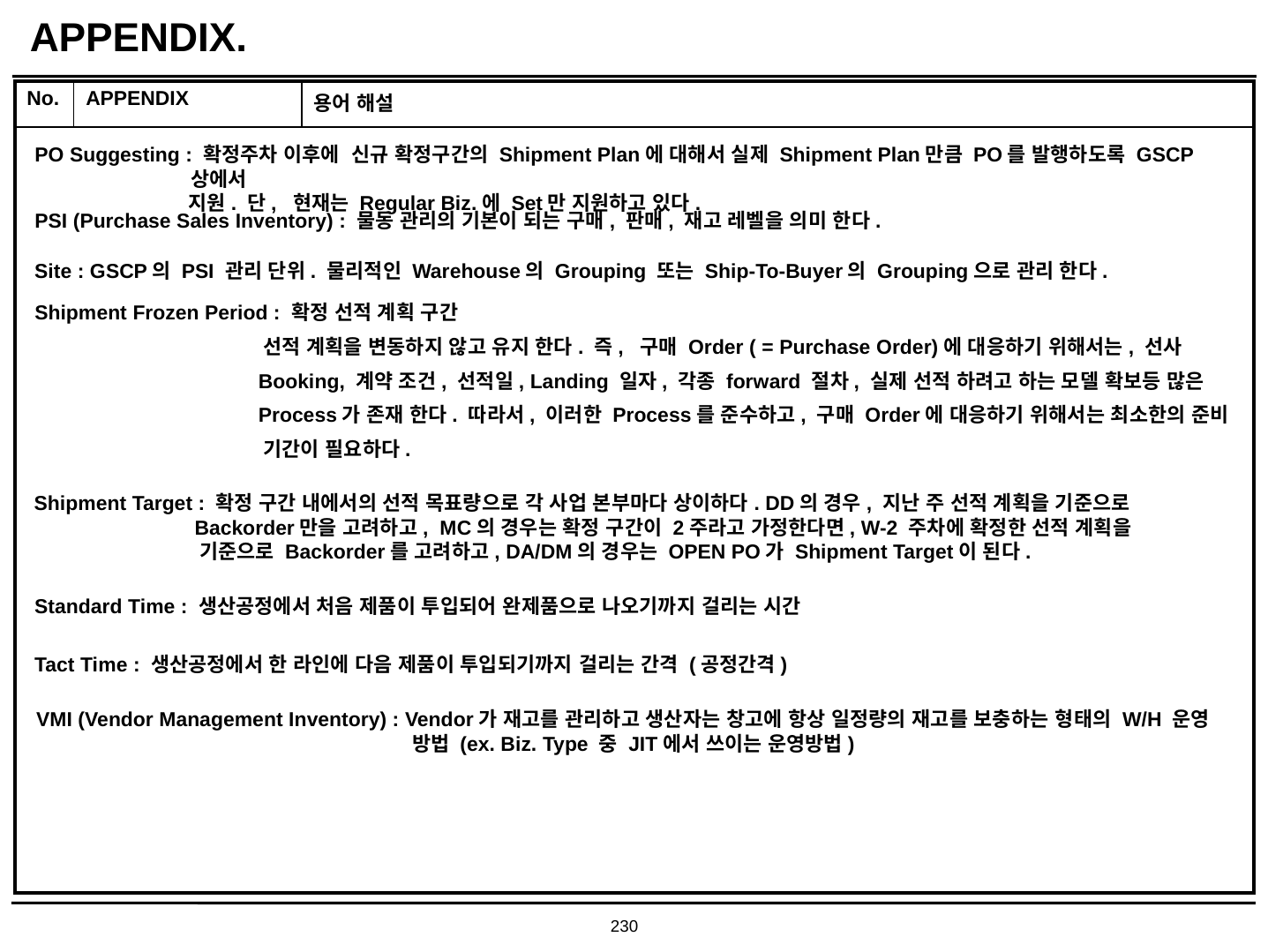

# APPENDIX.
| No. | APPENDIX | 용어 해설 |
| --- | --- | --- |
|  |  |  |
PO Suggesting : 확정주차 이후에  신규 확정구간의 Shipment Plan에 대해서 실제 Shipment Plan만큼 PO를 발행하도록 GSCP상에서
                          지원. 단,  현재는 Regular Biz.에 Set만 지원하고 있다.
PSI (Purchase Sales Inventory) : 물동 관리의 기본이 되는 구매, 판매, 재고 레벨을 의미 한다.
Site : GSCP의 PSI 관리 단위. 물리적인 Warehouse의 Grouping 또는 Ship-To-Buyer의 Grouping으로 관리 한다.
Shipment Frozen Period : 확정 선적 계획 구간
                                       선적 계획을 변동하지 않고 유지 한다. 즉,  구매 Order ( = Purchase Order)에 대응하기 위해서는, 선사
                                       Booking, 계약 조건, 선적일, Landing 일자, 각종 forward 절차, 실제 선적 하려고 하는 모델 확보등 많은
                                       Process가 존재 한다. 따라서, 이러한 Process를 준수하고, 구매 Order에 대응하기 위해서는 최소한의 준비
                                       기간이 필요하다.
Shipment Target : 확정 구간 내에서의 선적 목표량으로 각 사업 본부마다 상이하다. DD의 경우, 지난 주 선적 계획을 기준으로
                            Backorder만을 고려하고,  MC의 경우는 확정 구간이 2주라고 가정한다면, W-2 주차에 확정한 선적 계획을
                            기준으로 Backorder를 고려하고, DA/DM의 경우는 OPEN PO가 Shipment Target이 된다.
Standard Time : 생산공정에서 처음 제품이 투입되어 완제품으로 나오기까지 걸리는 시간
Tact Time : 생산공정에서 한 라인에 다음 제품이 투입되기까지 걸리는 간격 (공정간격)
VMI (Vendor Management Inventory) : Vendor가 재고를 관리하고 생산자는 창고에 항상 일정량의 재고를 보충하는 형태의 W/H 운영 방법 (ex. Biz. Type 중 JIT에서 쓰이는 운영방법)
230